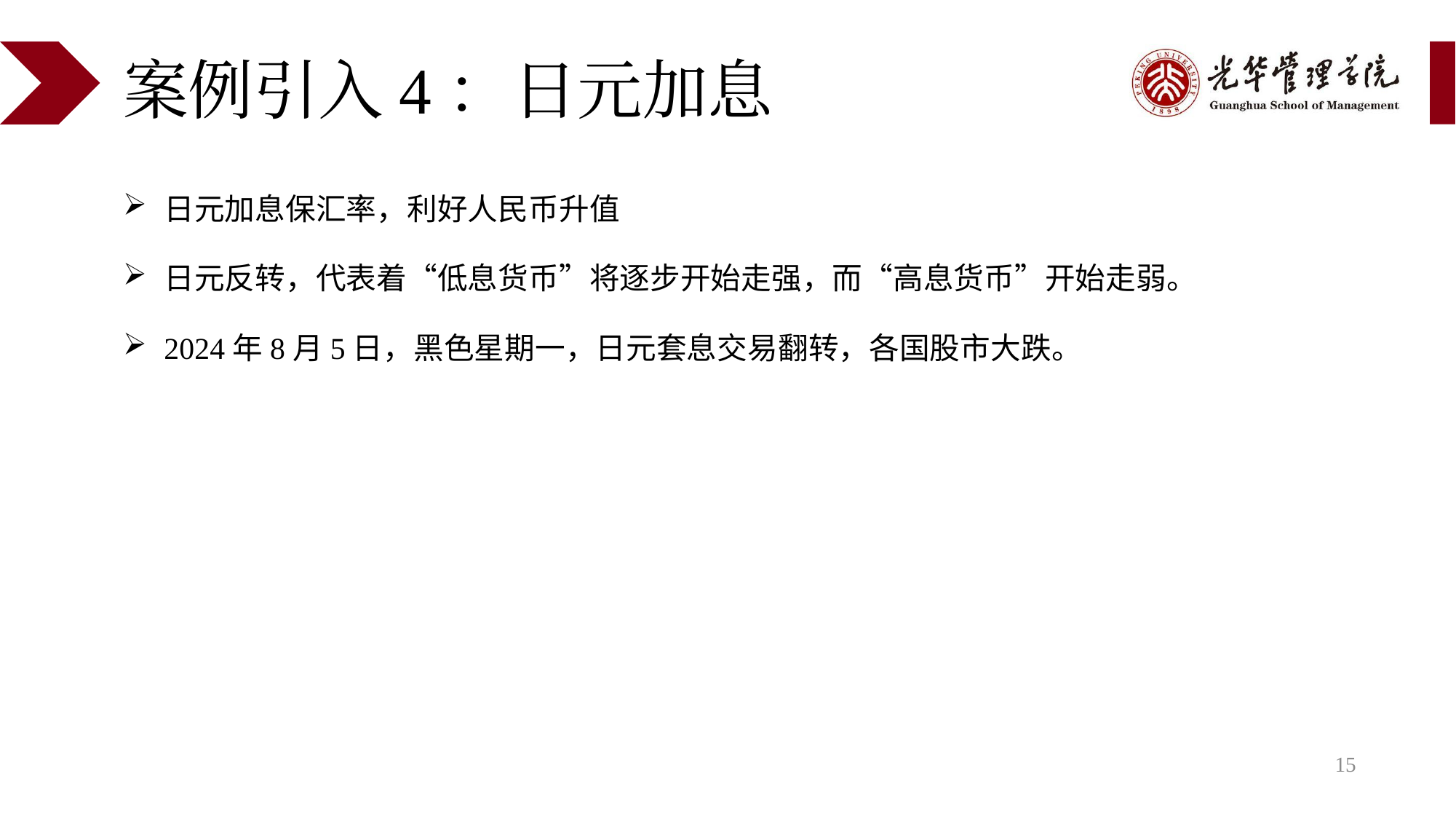

# 案例引入4：日元加息
日元加息保汇率，利好人民币升值
日元反转，代表着“低息货币”将逐步开始走强，而“高息货币”开始走弱。
2024年8月5日，黑色星期一，日元套息交易翻转，各国股市大跌。
15